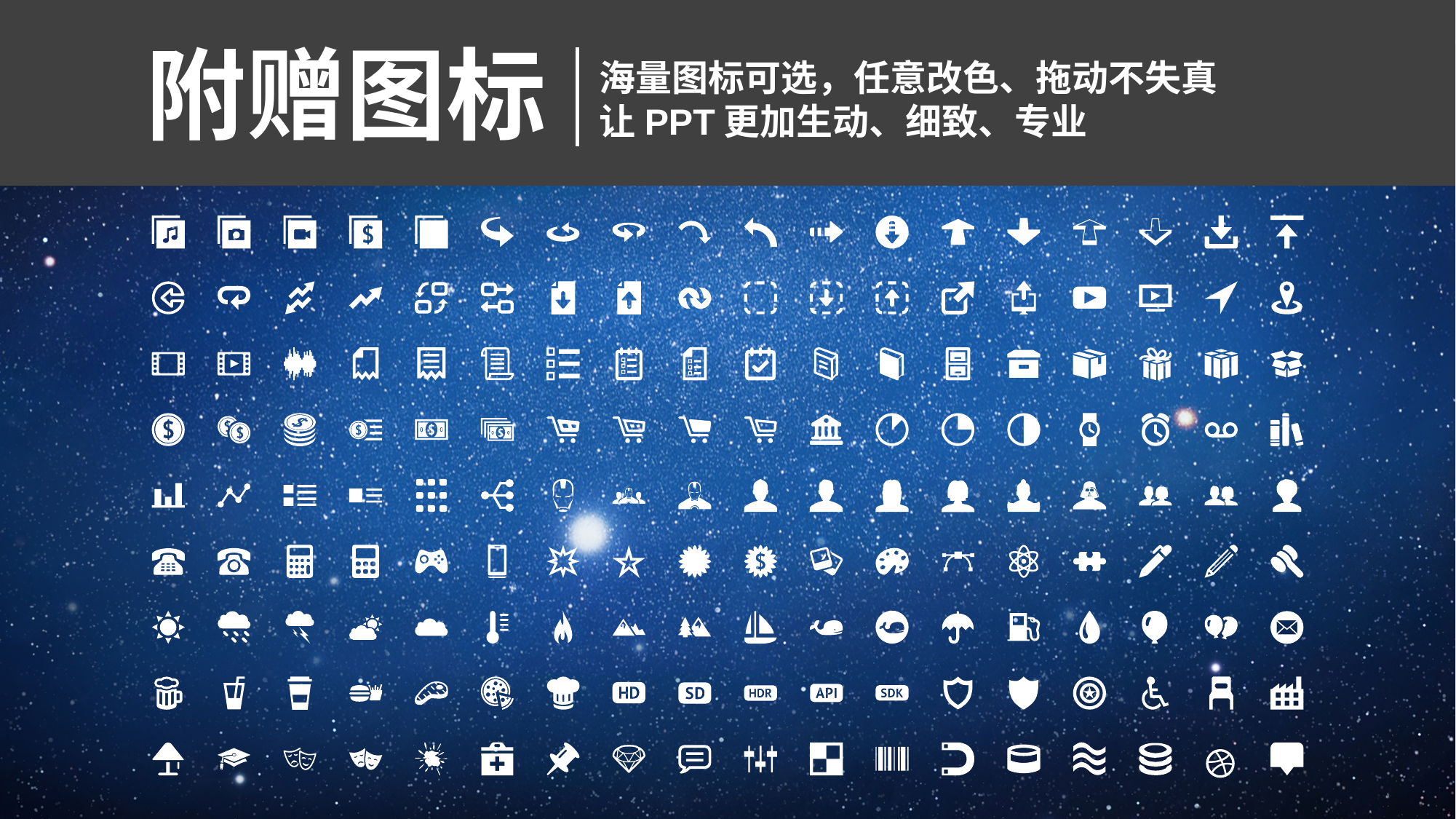

附赠图标
海量图标可选，任意改色、拖动不失真
让PPT更加生动、细致、专业

本模板来自微信公众号：
趣你的PPT